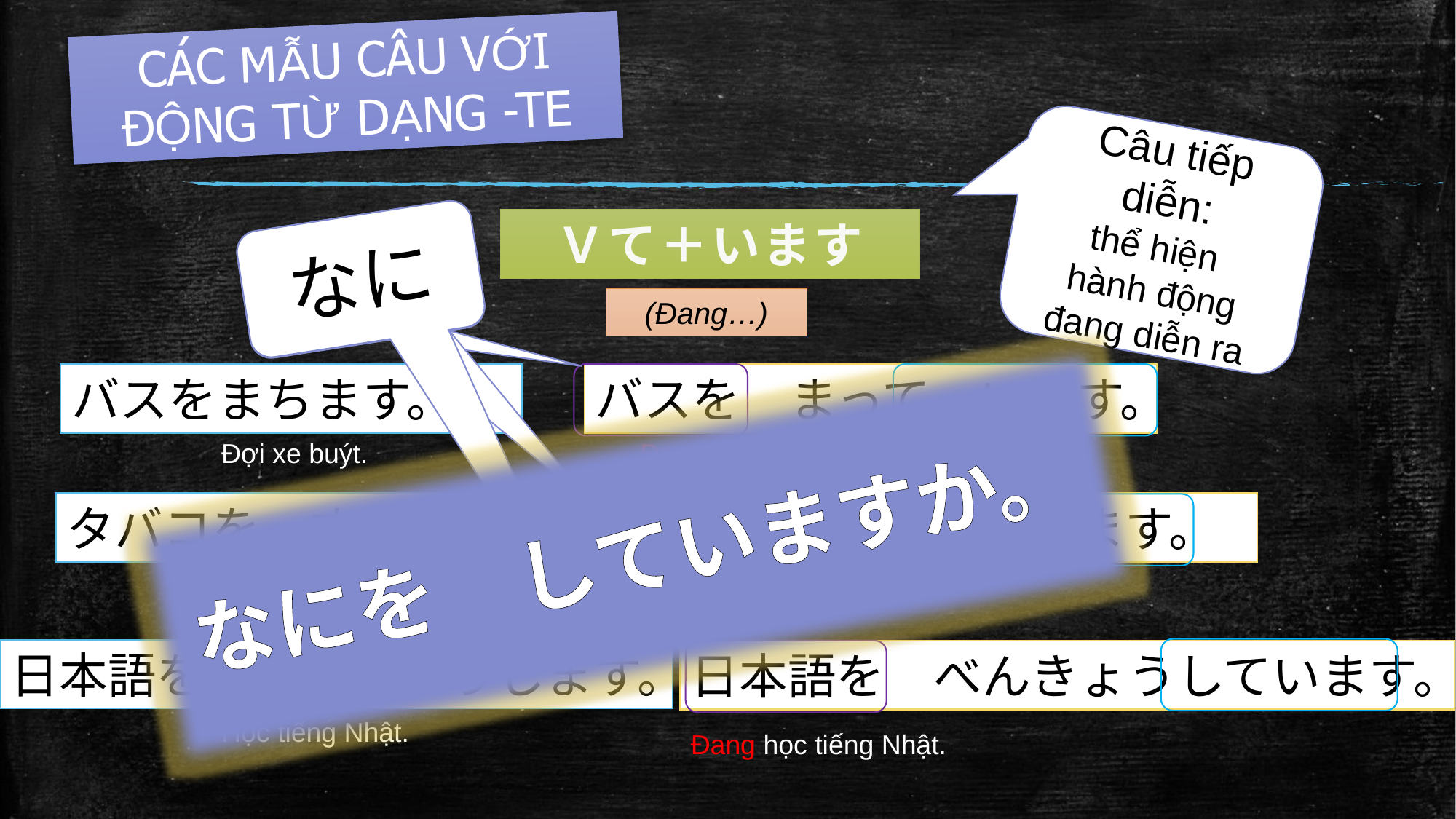

CÁC MẪU CÂU VỚI ĐỘNG TỪ DẠNG -TE
Câu tiếp diễn:
thể hiện
hành động đang diễn ra
Ｖて＋います

なに

(Đang…)
バスをまちます。

バスを　まって　います。

なにを　していますか。

Đợi xe buýt.
Đang đợi xe buýt.

タバコを　すいます。
タバコを　すって　います。

Hút thuốc lá.
Đang hút thuốc lá.

日本語を　べんきょうします。
日本語を　べんきょうしています。

Học tiếng Nhật.
Đang học tiếng Nhật.